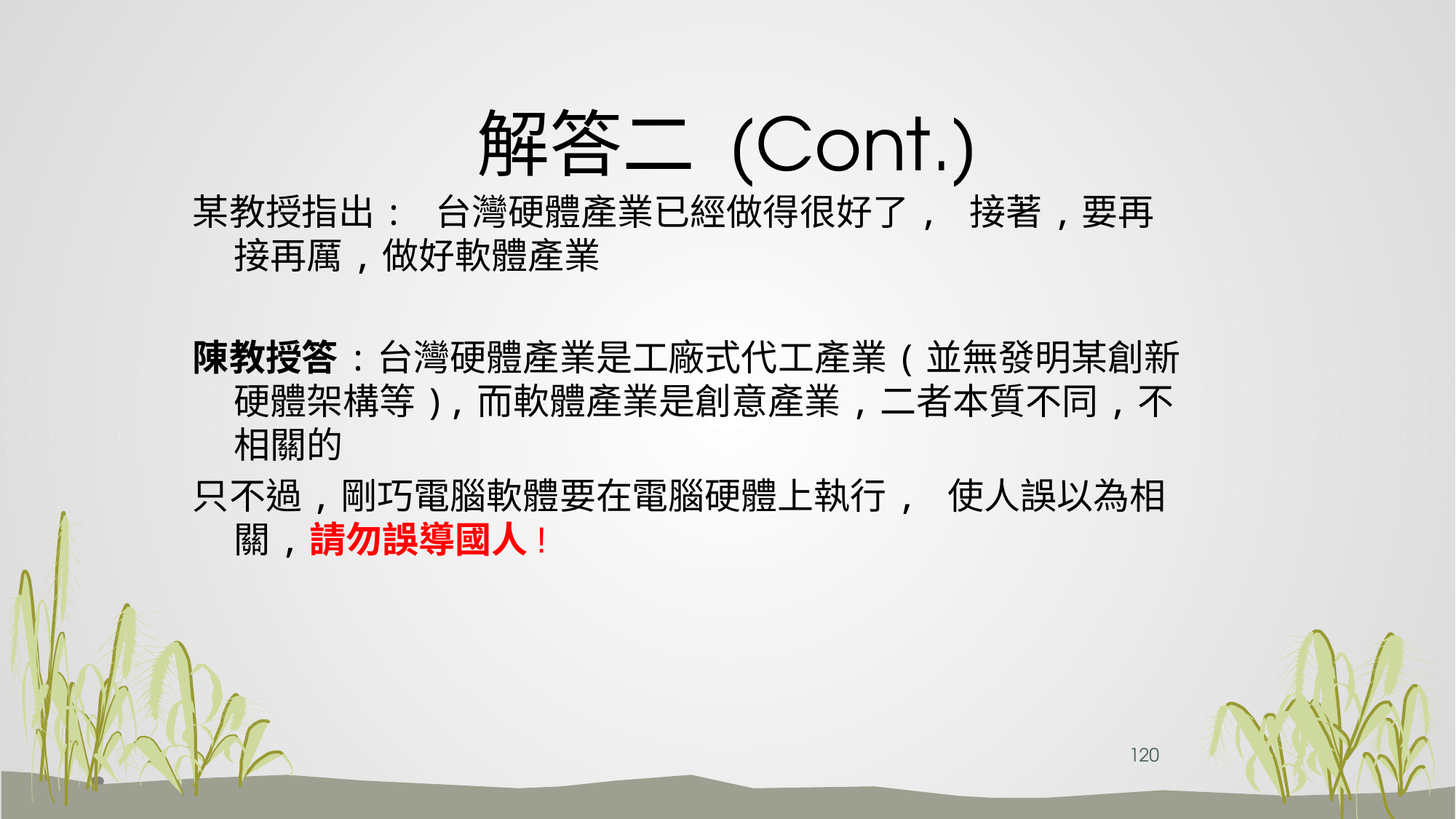

# 解答二 (Cont.)
某教授指出: 台灣硬體產業已經做得很好了, 接著,要再接再厲,做好軟體產業

陳教授答:台灣硬體產業是工廠式代工產業(並無發明某創新硬體架構等),而軟體產業是創意產業,二者本質不同,不相關的
只不過,剛巧電腦軟體要在電腦硬體上執行, 使人誤以為相關,請勿誤導國人!
120